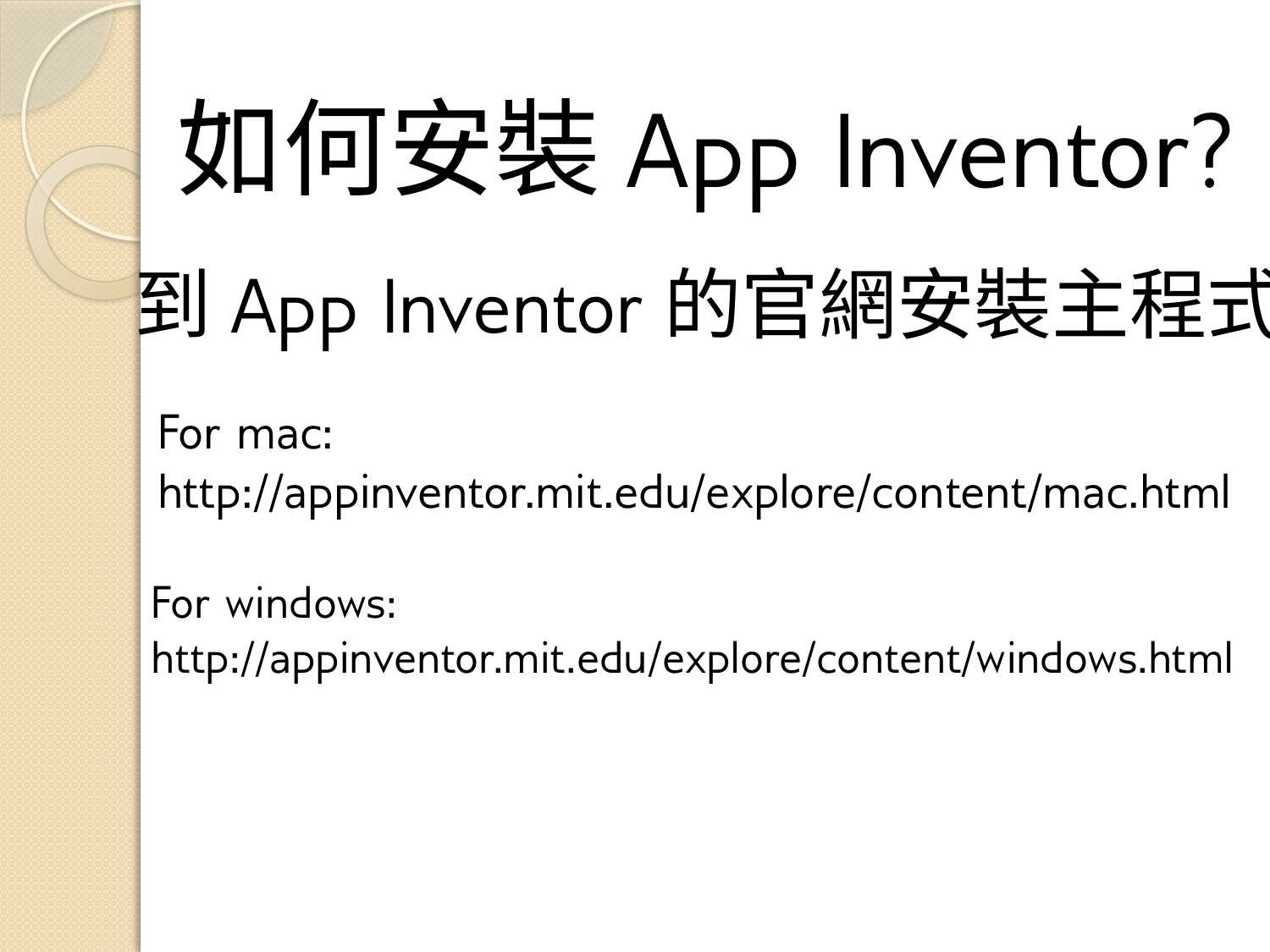

如何安裝App Inventor?
到App Inventor的官網安裝主程式
For mac: http://appinventor.mit.edu/explore/content/mac.html
For windows:
http://appinventor.mit.edu/explore/content/windows.html